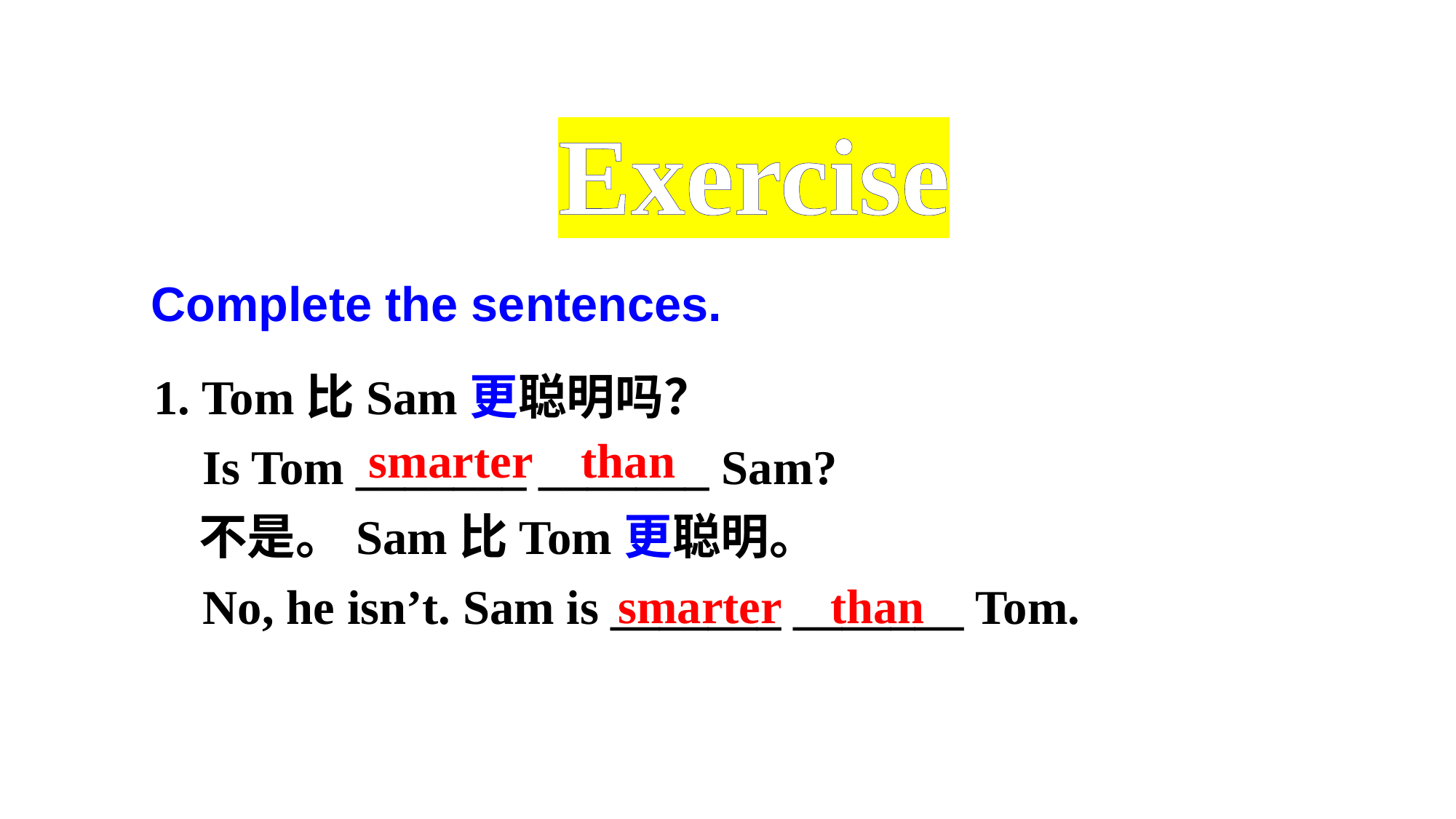

Exercise
Complete the sentences.
1. Tom比Sam更聪明吗？
    Is Tom _______ _______ Sam?
   不是。Sam比Tom更聪明。
    No, he isn’t. Sam is _______ _______ Tom.
smarter    than
smarter    than